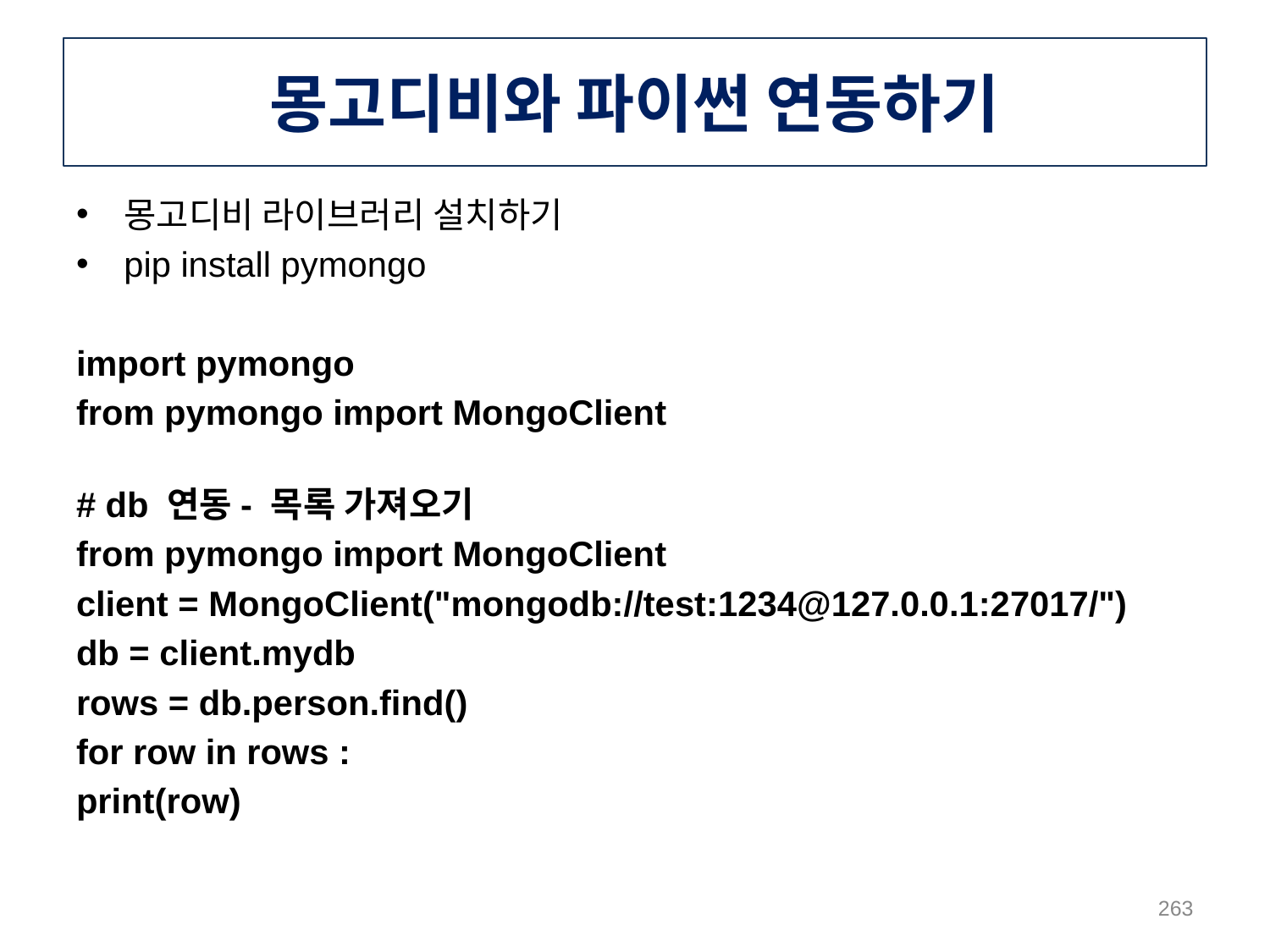

# 몽고디비와 파이썬 연동하기
몽고디비 라이브러리 설치하기
pip install pymongo

import pymongo
from pymongo import MongoClient
# db 연동- 목록 가져오기
from pymongo import MongoClient
client = MongoClient("mongodb://test:1234@127.0.0.1:27017/")
db = client.mydb
rows = db.person.find()
for row in rows :
print(row)

263